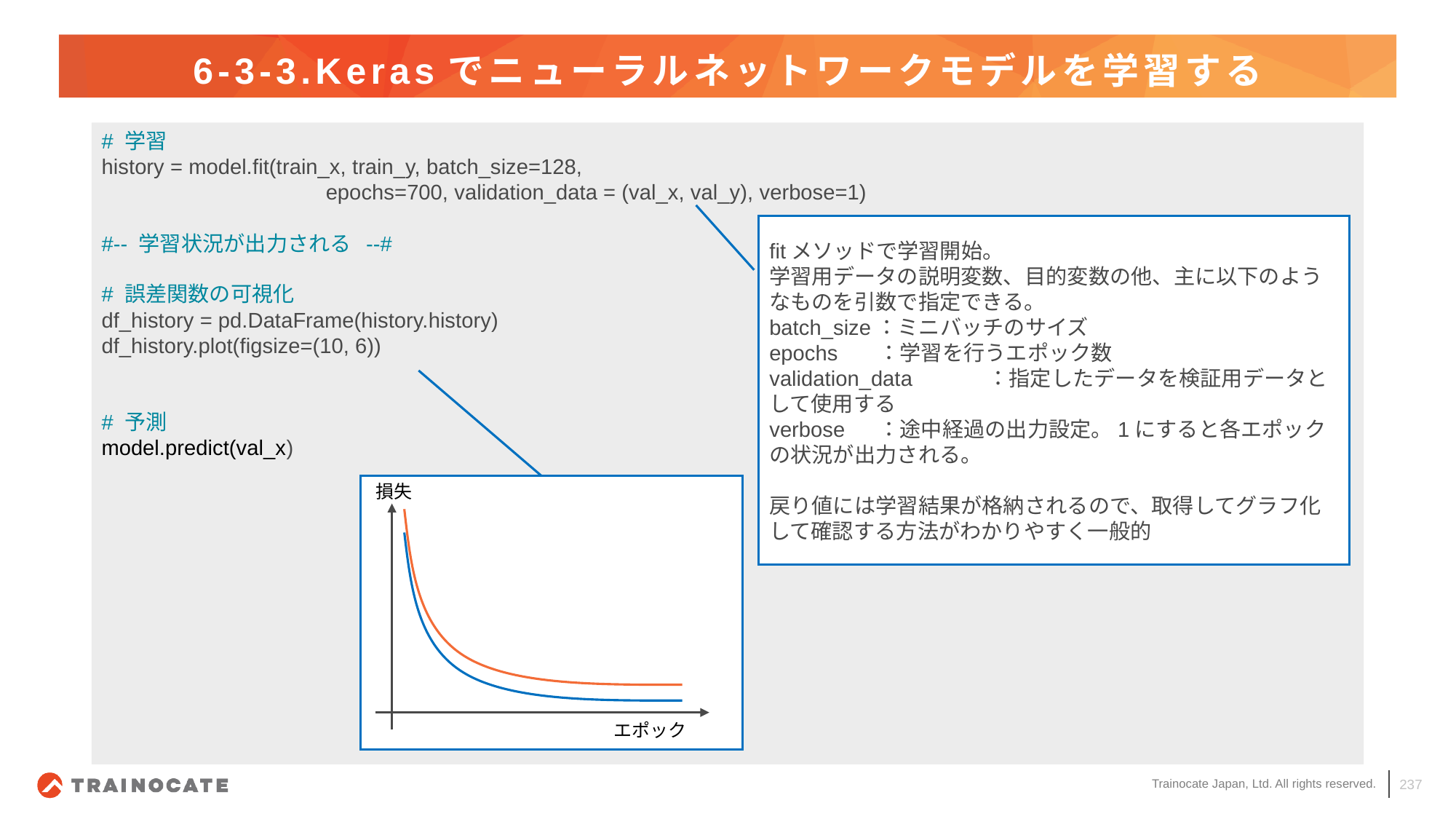

# 6-3-3.Kerasでニューラルネットワークモデルを学習する
# 学習
history = model.fit(train_x, train_y, batch_size=128,
		 epochs=700, validation_data = (val_x, val_y), verbose=1)

#-- 学習状況が出力される  --#

# 誤差関数の可視化
df_history = pd.DataFrame(history.history)
df_history.plot(figsize=(10, 6))

# 予測
model.predict(val_x)
fitメソッドで学習開始。
学習用データの説明変数、目的変数の他、主に以下のようなものを引数で指定できる。
batch_size：ミニバッチのサイズ
epochs	：学習を行うエポック数
validation_data	：指定したデータを検証用データとして使用する
verbose	：途中経過の出力設定。1にすると各エポックの状況が出力される。

戻り値には学習結果が格納されるので、取得してグラフ化して確認する方法がわかりやすく一般的
損失

エポック
237